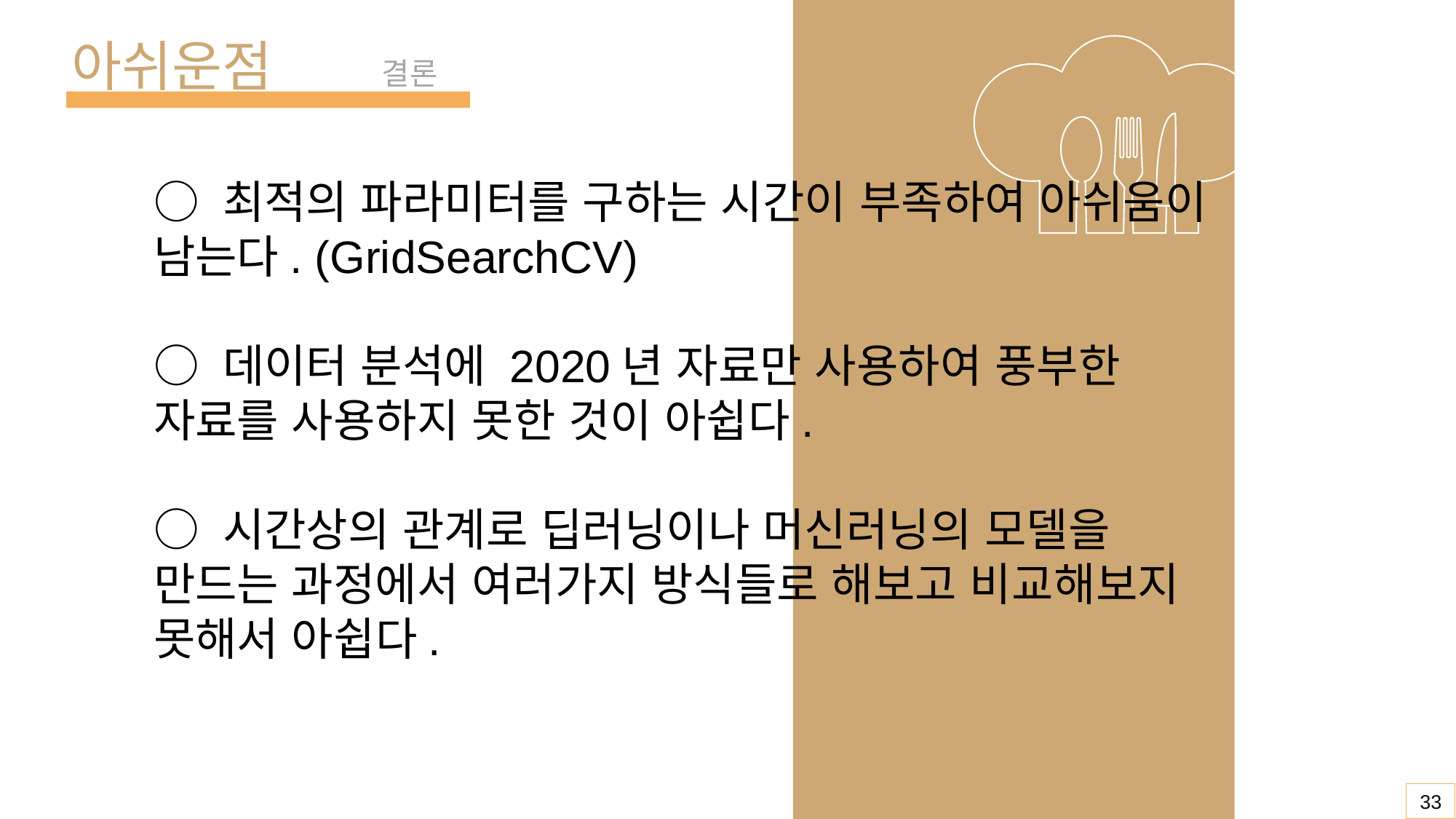

아쉬운점
결론

○ 최적의 파라미터를 구하는 시간이 부족하여 아쉬움이 남는다. (GridSearchCV)

○ 데이터 분석에 2020년 자료만 사용하여 풍부한 자료를 사용하지 못한 것이 아쉽다.

○ 시간상의 관계로 딥러닝이나 머신러닝의 모델을 만드는 과정에서 여러가지 방식들로 해보고 비교해보지 못해서 아쉽다.
33